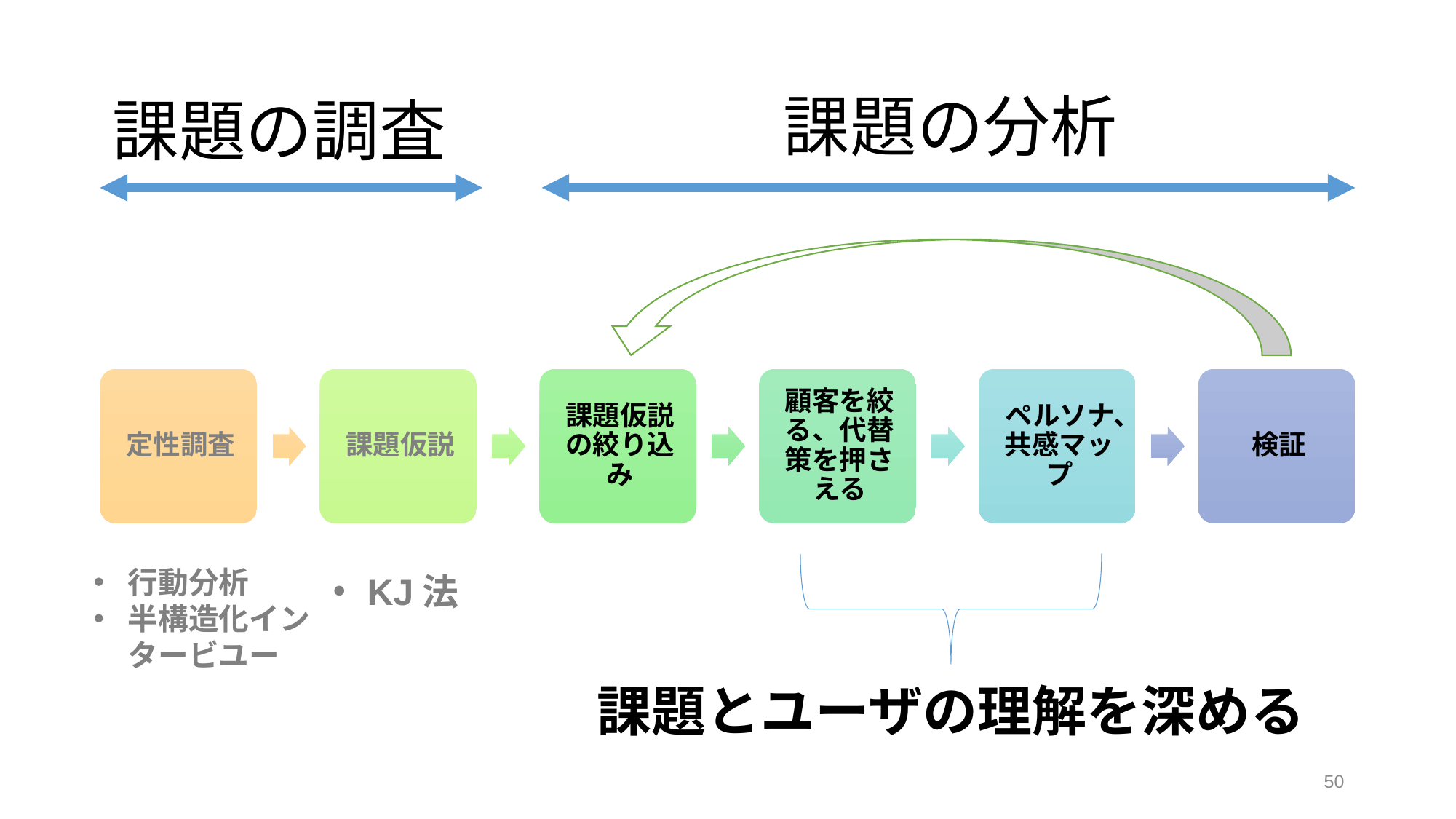

# 課題の分析
課題の調査
定性調査

課題仮説

課題仮説の絞り込み

顧客を絞る、代替策を押さえる

ペルソナ、共感マップ

検証

行動分析
半構造化インタービユー
KJ法
課題とユーザの理解を深める
50